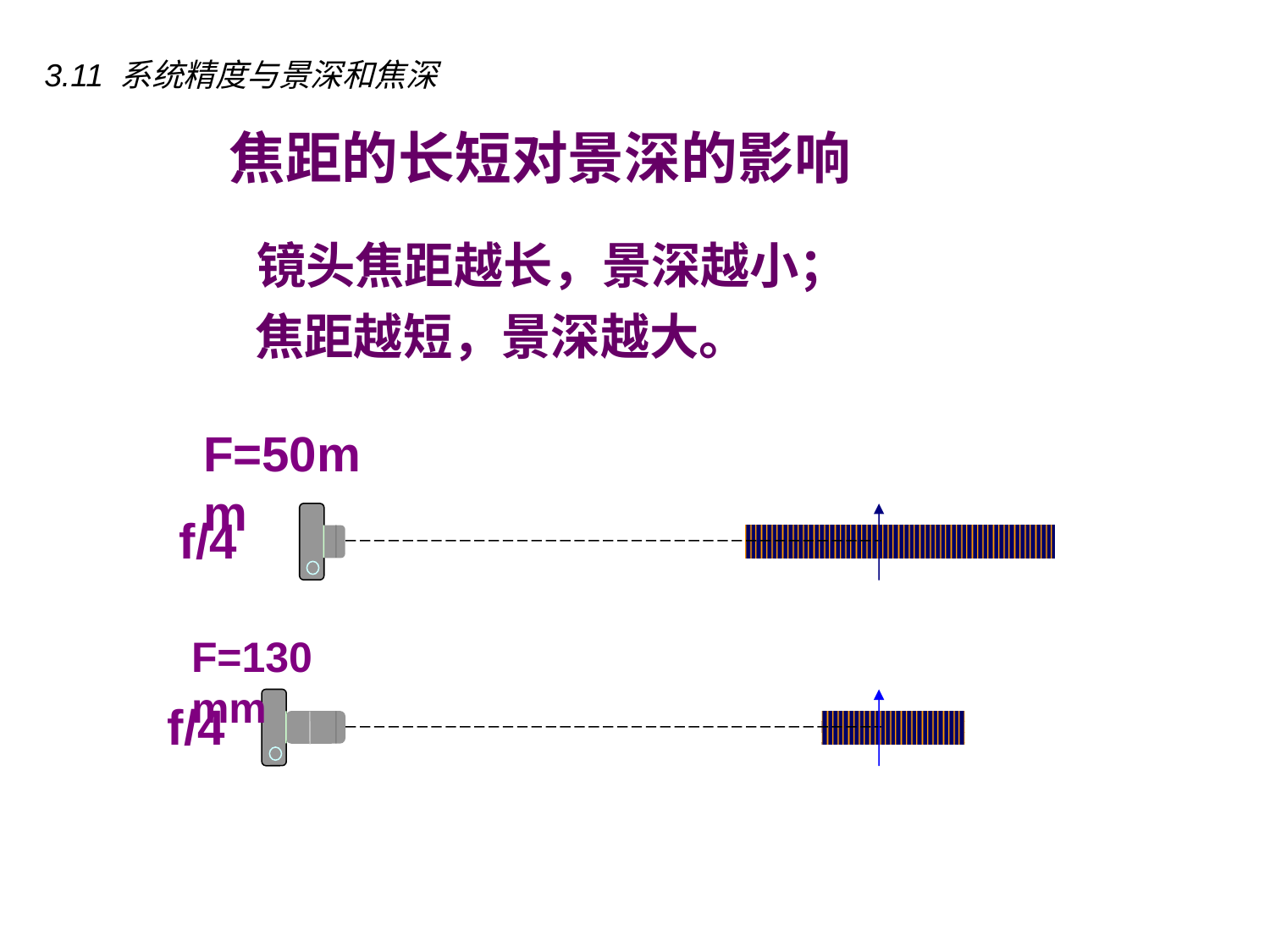

3.11 系统精度与景深和焦深
# 焦距的长短对景深的影响
　镜头焦距越长，景深越小；焦距越短，景深越大。
F=50mm
f/4

F=130mm
f/4